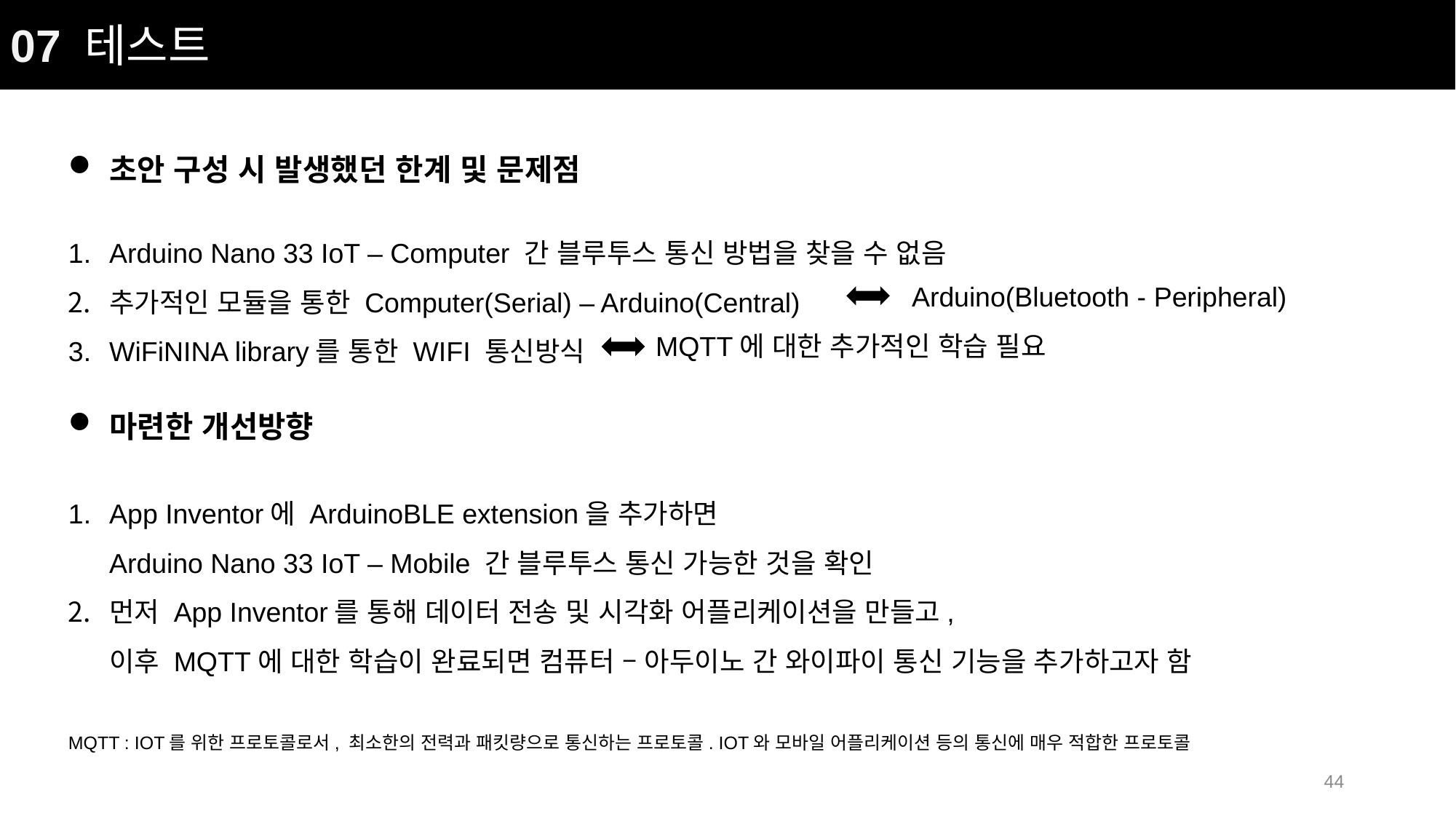

07 테스트
초안 구성 시 발생했던 한계 및 문제점

Arduino Nano 33 IoT – Computer 간 블루투스 통신 방법을 찾을 수 없음
추가적인 모듈을 통한 Computer(Serial) – Arduino(Central)
WiFiNINA library를 통한 WIFI 통신방식
Arduino(Bluetooth - Peripheral)

MQTT에 대한 추가적인 학습 필요

마련한 개선방향

App Inventor에 ArduinoBLE extension을 추가하면
Arduino Nano 33 IoT – Mobile 간 블루투스 통신 가능한 것을 확인
먼저 App Inventor를 통해 데이터 전송 및 시각화 어플리케이션을 만들고,
이후 MQTT에 대한 학습이 완료되면 컴퓨터 – 아두이노 간 와이파이 통신 기능을 추가하고자 함
MQTT : IOT를 위한 프로토콜로서, 최소한의 전력과 패킷량으로 통신하는 프로토콜. IOT와 모바일 어플리케이션 등의 통신에 매우 적합한 프로토콜
44